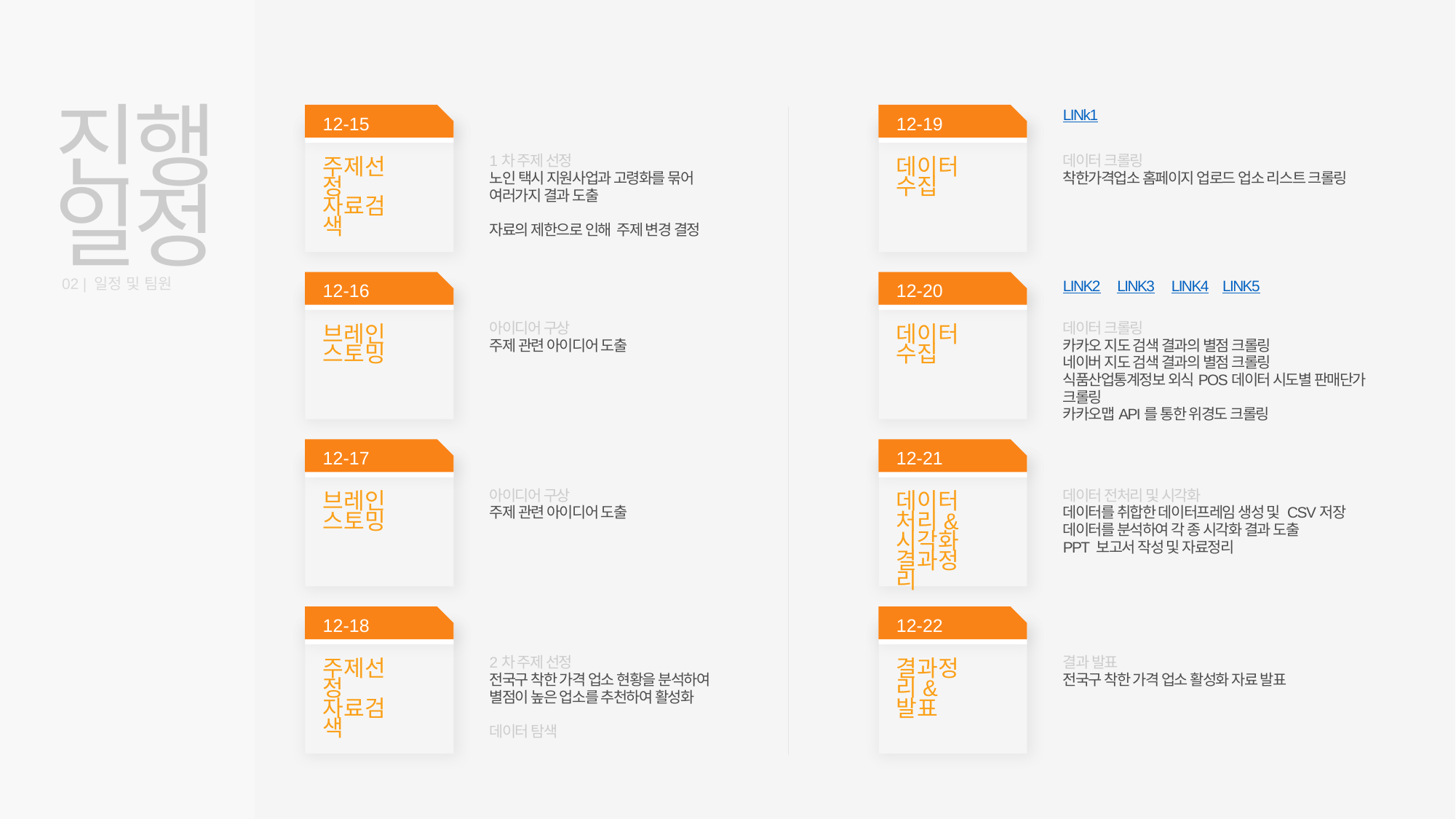

LINk1

12-19

데이터 크롤링
착한가격업소 홈페이지 업로드 업소 리스트 크롤링
데이터
수집

12-15

1차 주제 선정
노인 택시 지원사업과 고령화를 묶어
여러가지 결과 도출

자료의 제한으로 인해  주제 변경 결정
주제선정
자료검색
진행
일정

12-16

아이디어 구상
주제 관련 아이디어 도출
브레인
스토밍

LINK2     LINK3     LINK4    LINK5
12-20

데이터 크롤링
카카오 지도 검색 결과의 별점 크롤링
네이버 지도 검색 결과의 별점 크롤링
식품산업통계정보 외식POS데이터 시도별 판매단가 크롤링
카카오맵API를 통한 위경도 크롤링
데이터
수집
02 | 일정 및 팀원

12-17

아이디어 구상
주제 관련 아이디어 도출
브레인
스토밍

12-21

데이터 전처리 및 시각화
데이터를 취합한 데이터프레임 생성 및 CSV저장
데이터를 분석하여 각 종 시각화 결과 도출
PPT 보고서 작성 및 자료정리
데이터
처리&
시각화
결과정리

12-18

2차 주제 선정
전국구 착한 가격 업소 현황을 분석하여
별점이 높은 업소를 추천하여 활성화

데이터 탐색
주제선정
자료검색

12-22

결과 발표
전국구 착한 가격 업소 활성화 자료 발표
결과정리&발표